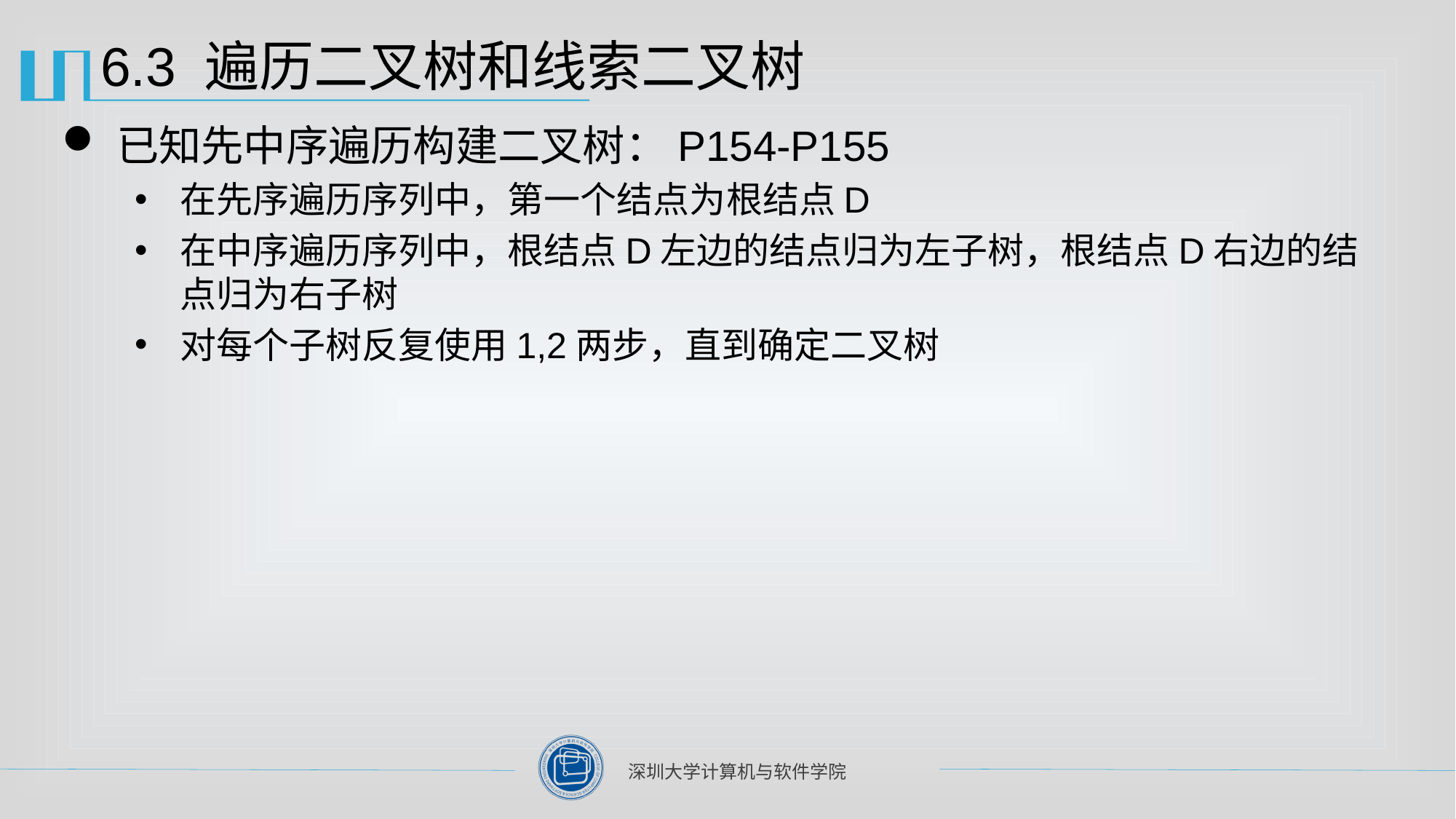

# 6.3 遍历二叉树和线索二叉树
已知先中序遍历构建二叉树：P154-P155
在先序遍历序列中，第一个结点为根结点D
在中序遍历序列中，根结点D左边的结点归为左子树，根结点D右边的结点归为右子树
对每个子树反复使用1,2两步，直到确定二叉树
53